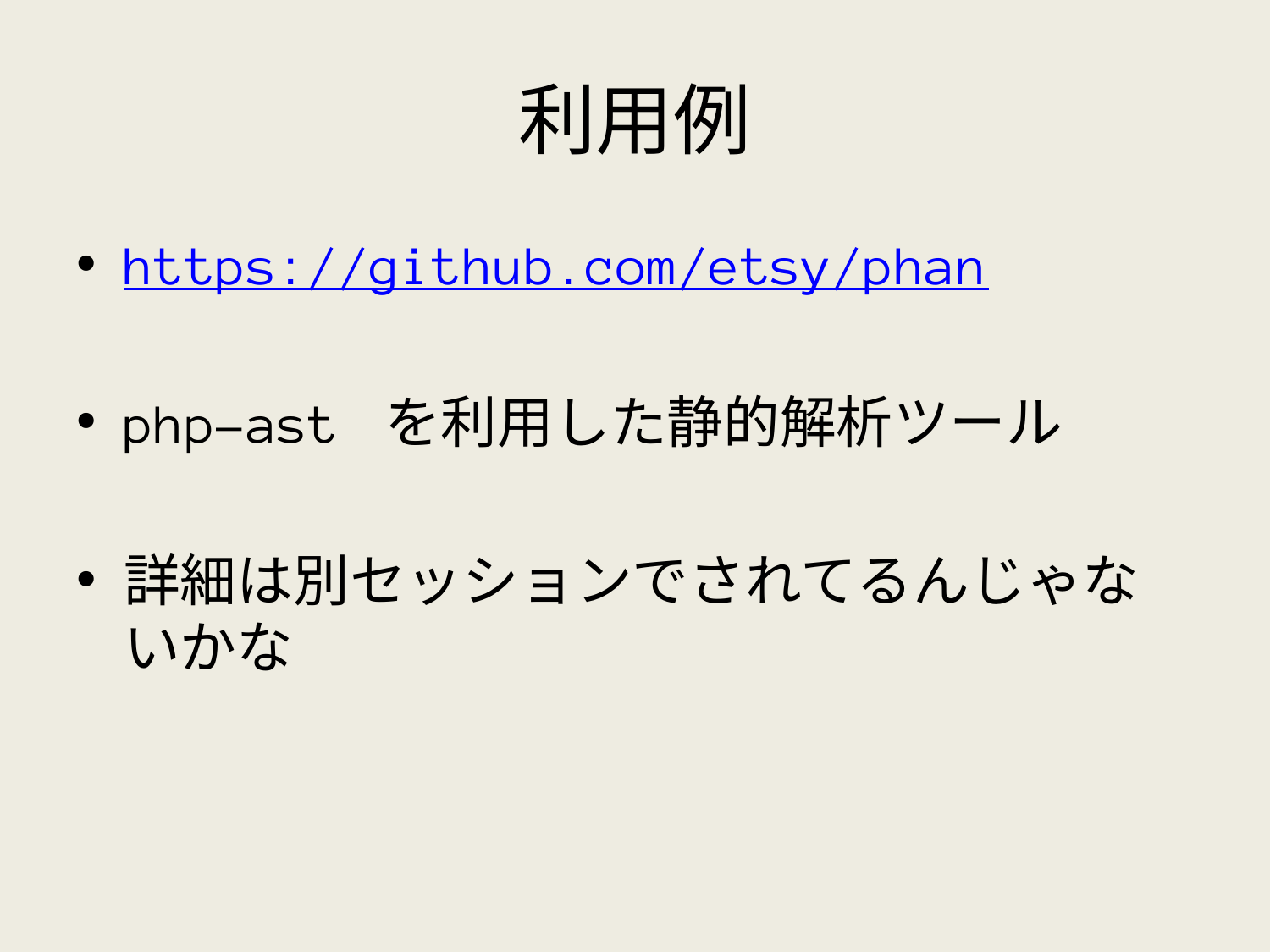

# 利用例
https://github.com/etsy/phan

php-ast を利用した静的解析ツール

詳細は別セッションでされてるんじゃないかな